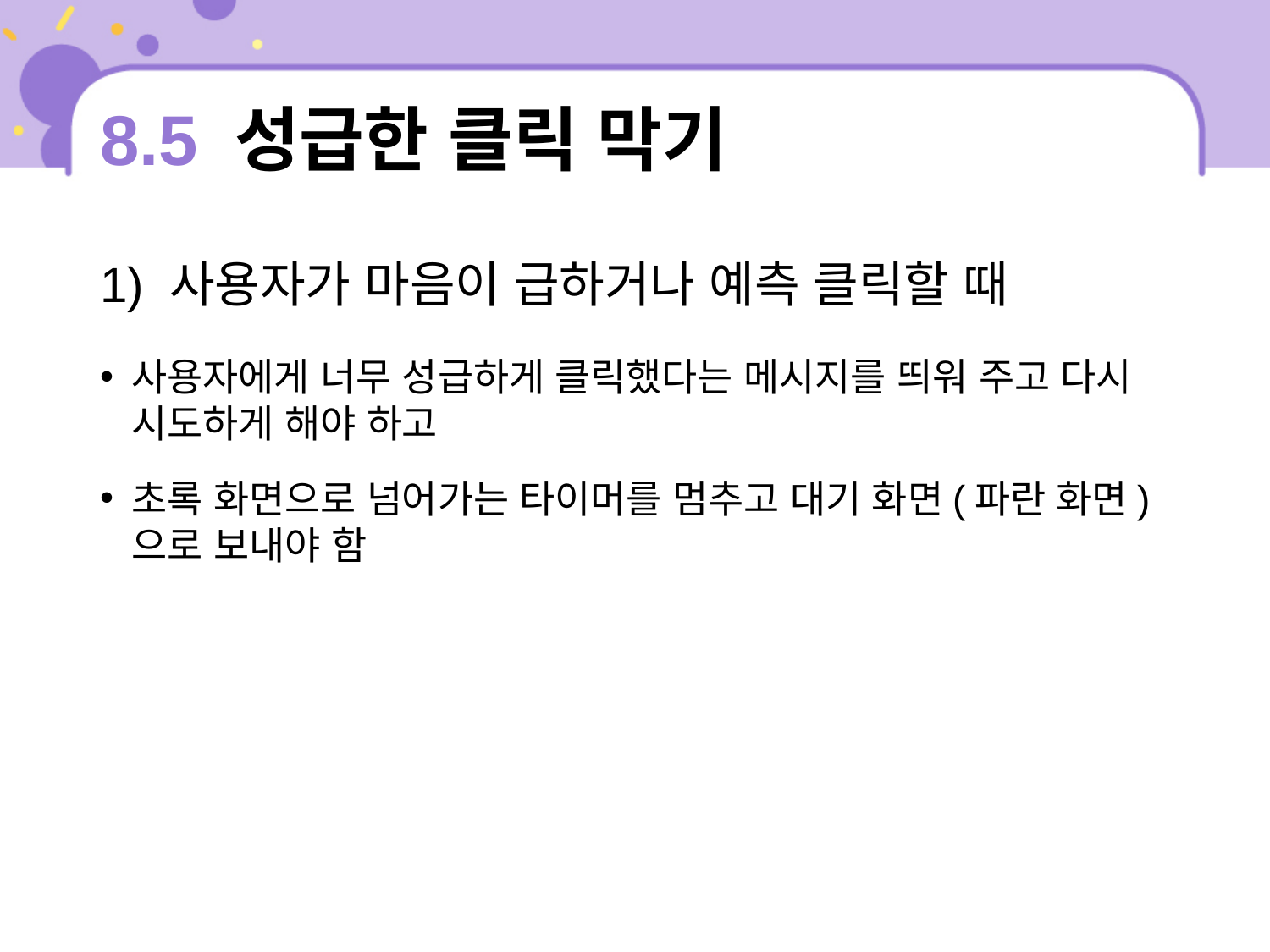

# 8.5 성급한 클릭 막기
1) 사용자가 마음이 급하거나 예측 클릭할 때
사용자에게 너무 성급하게 클릭했다는 메시지를 띄워 주고 다시 시도하게 해야 하고
초록 화면으로 넘어가는 타이머를 멈추고 대기 화면(파란 화면)으로 보내야 함